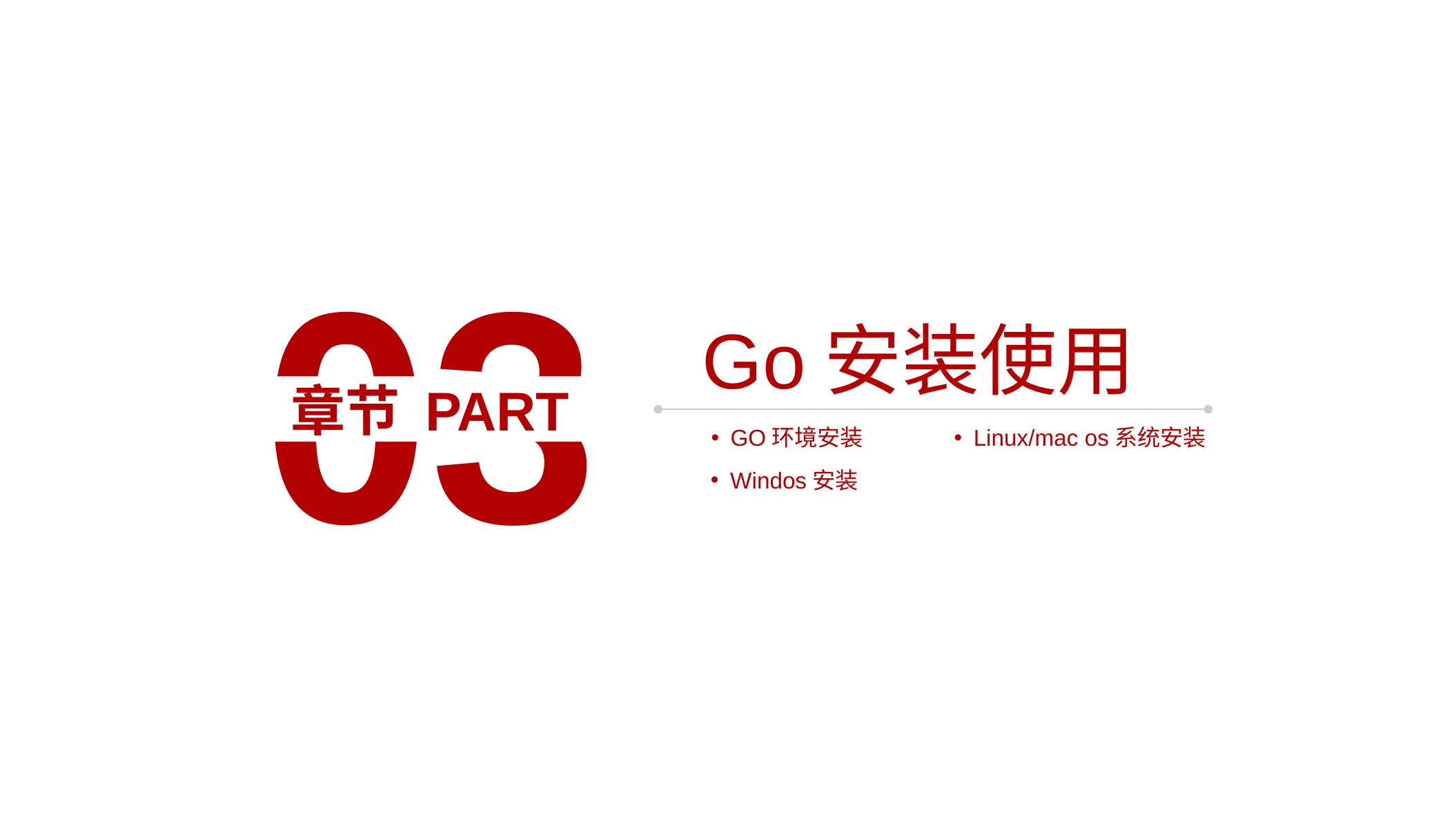

03
Go安装使用
章节 PART
GO环境安装
Linux/mac os系统安装
Windos安装